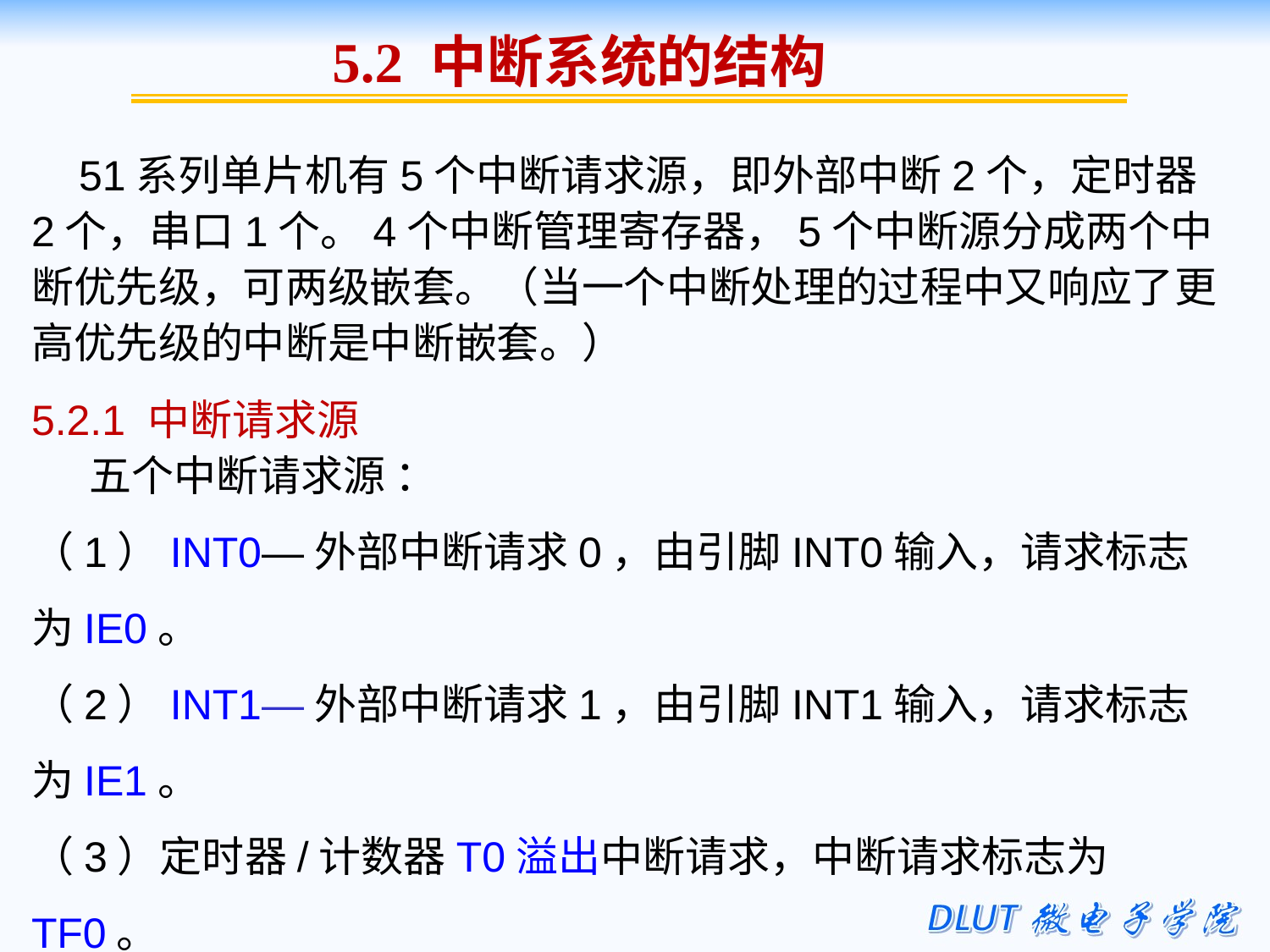

5.2 中断系统的结构
    51系列单片机有5个中断请求源，即外部中断2个，定时器2个，串口1个。4个中断管理寄存器，5个中断源分成两个中断优先级，可两级嵌套。（当一个中断处理的过程中又响应了更高优先级的中断是中断嵌套。）
5.2.1 中断请求源
     五个中断请求源 ：
（1）INT0—外部中断请求0，由引脚INT0输入，请求标志为IE0。
（2）INT1—外部中断请求1，由引脚INT1输入，请求标志为IE1。
（3）定时器/计数器T0溢出中断请求，中断请求标志为TF0。
（4）定时器/计数器T1溢出中断请求，中断请求标志为TF1。
（5）串行口中断请求，中断请求标志为TI或RI。